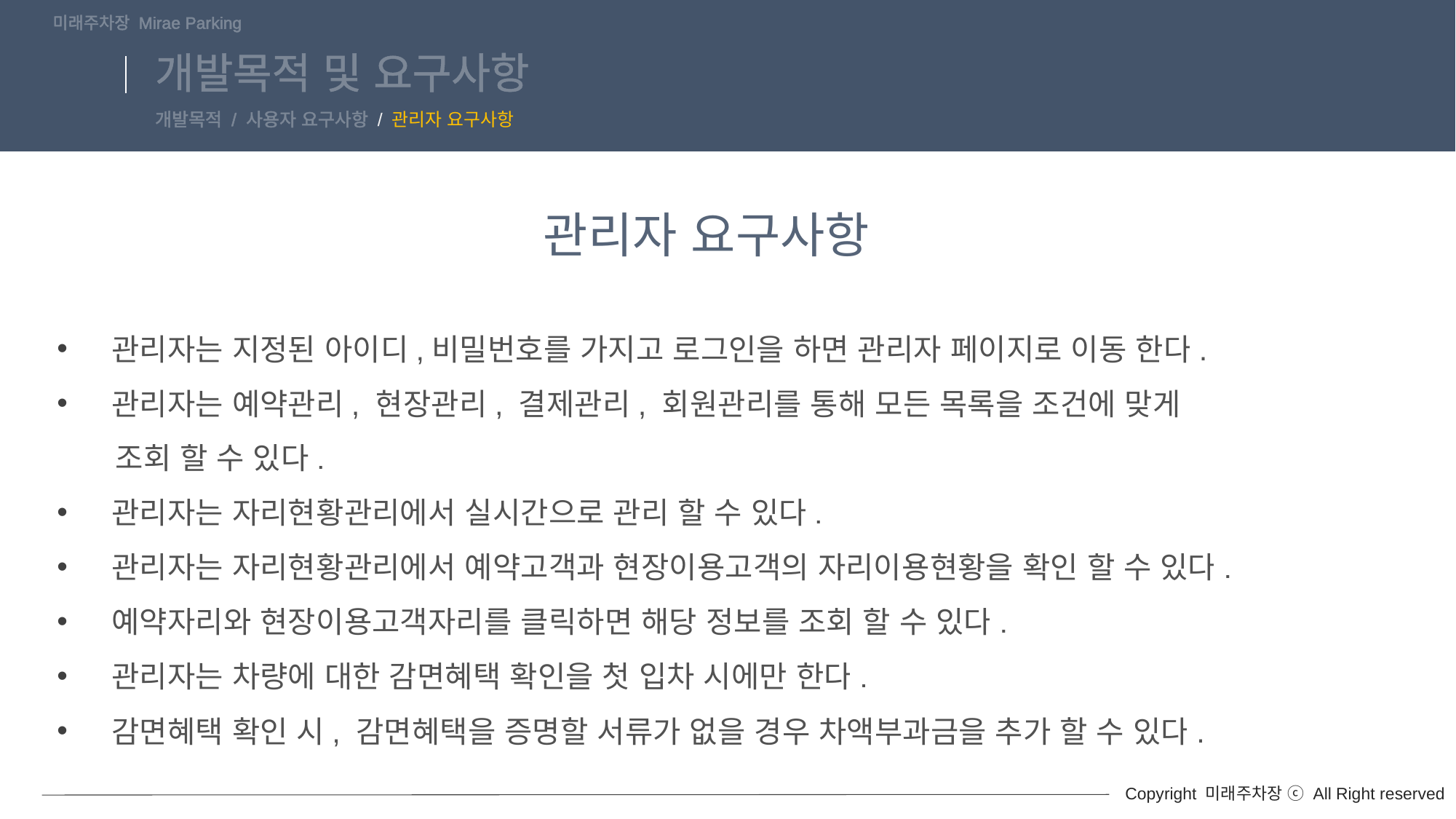

미래주차장 Mirae Parking
# 개발목적 및 요구사항

개발목적 / 사용자 요구사항 / 관리자 요구사항
관리자 요구사항

관리자는 지정된 아이디,비밀번호를 가지고 로그인을 하면 관리자 페이지로 이동 한다.
관리자는 예약관리, 현장관리, 결제관리, 회원관리를 통해 모든 목록을 조건에 맞게
      조회 할 수 있다.
관리자는 자리현황관리에서 실시간으로 관리 할 수 있다.
관리자는 자리현황관리에서 예약고객과 현장이용고객의 자리이용현황을 확인 할 수 있다.
예약자리와 현장이용고객자리를 클릭하면 해당 정보를 조회 할 수 있다.
관리자는 차량에 대한 감면혜택 확인을 첫 입차 시에만 한다.
감면혜택 확인 시, 감면혜택을 증명할 서류가 없을 경우 차액부과금을 추가 할 수 있다.